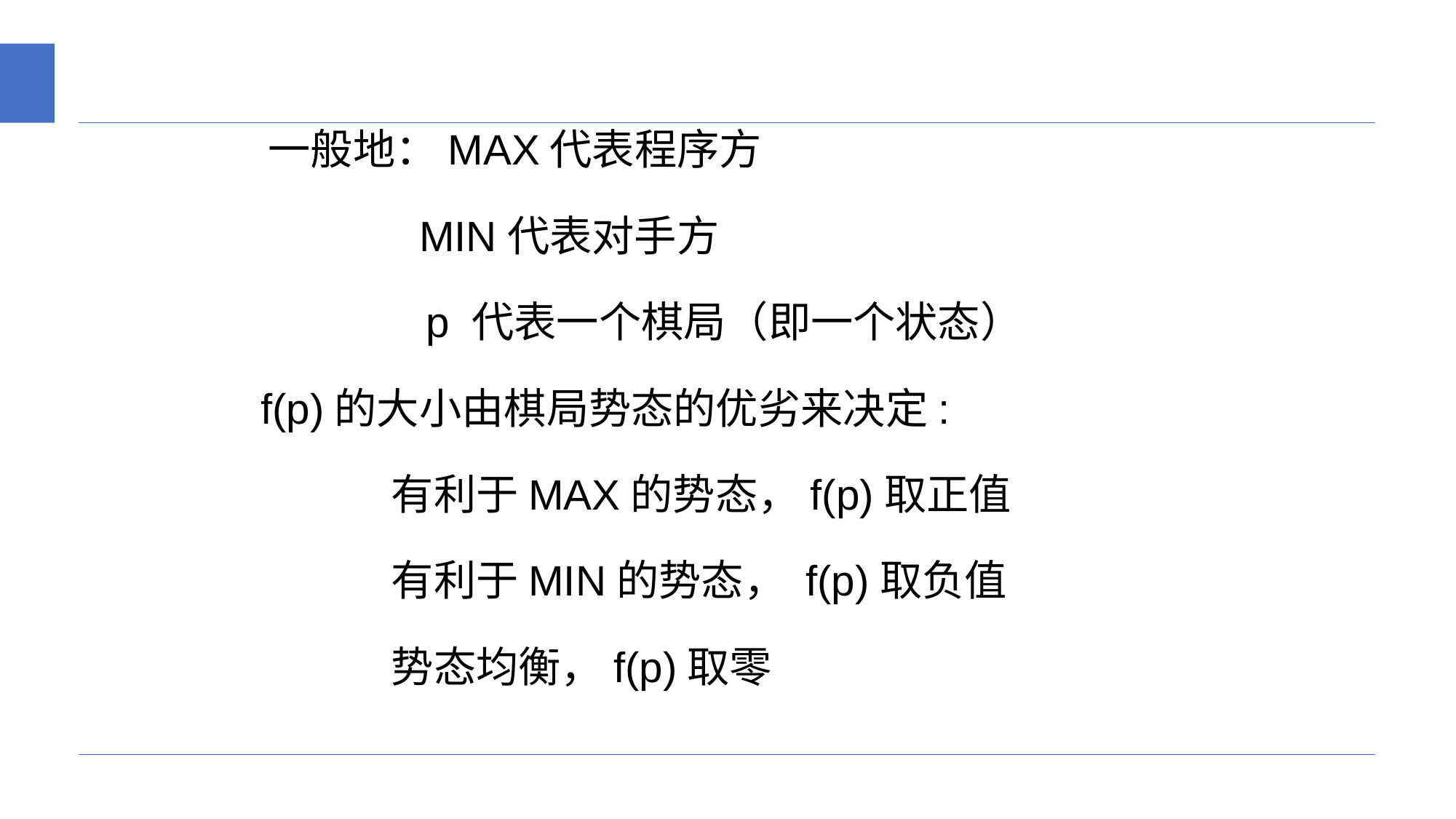

一般地：MAX代表程序方
　　        MIN代表对手方
               p 代表一个棋局（即一个状态）
 f(p)的大小由棋局势态的优劣来决定:
              有利于MAX的势态，f(p)取正值
              有利于MIN的势态， f(p)取负值
              势态均衡，f(p)取零